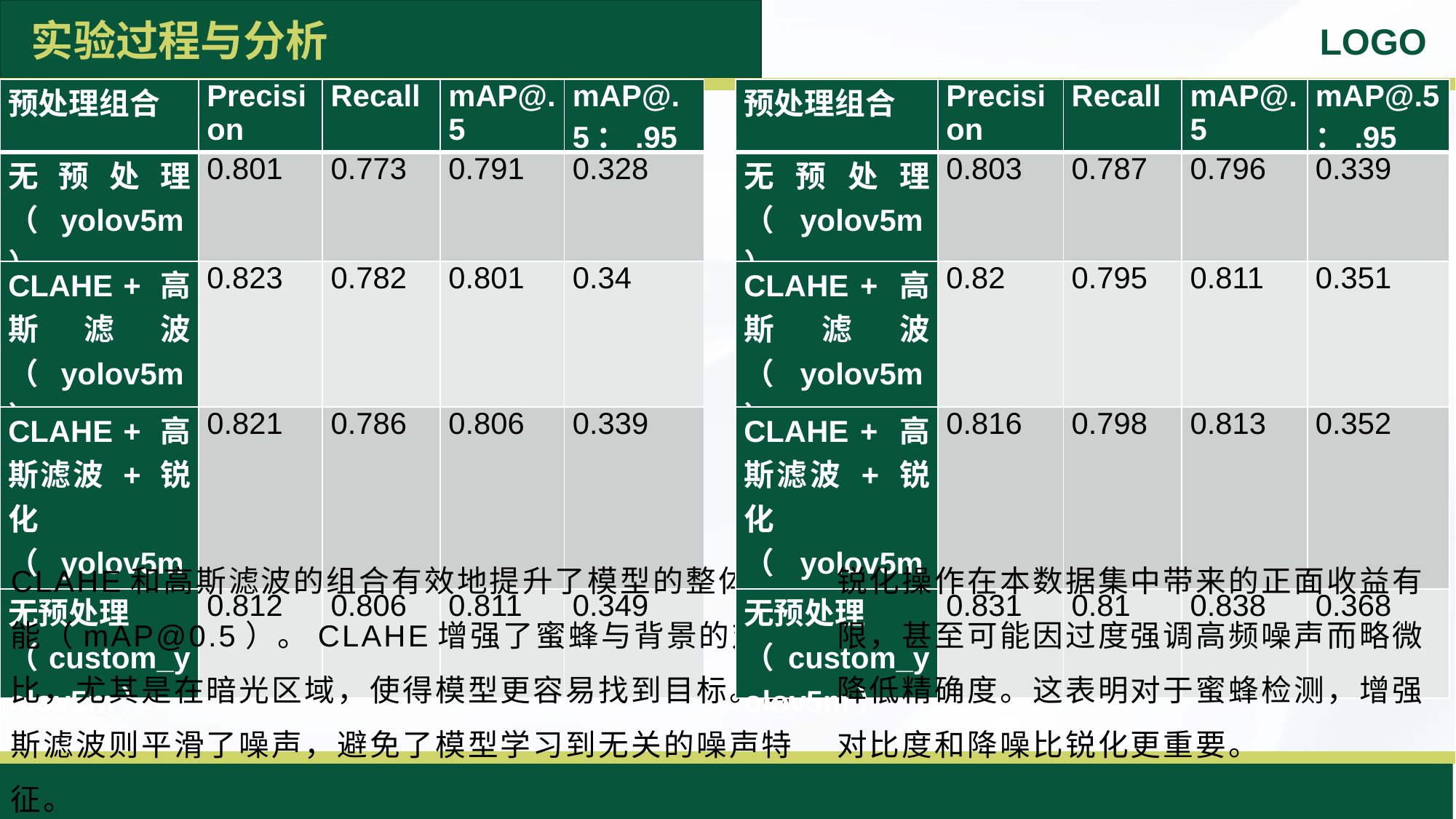

实验过程与分析
| 预处理组合 | Precision | Recall | mAP@.5 | mAP@.5：.95 |
| --- | --- | --- | --- | --- |
| 无预处理（yolov5m） | 0.801 | 0.773 | 0.791 | 0.328 |
| CLAHE + 高斯滤波（yolov5m） | 0.823 | 0.782 | 0.801 | 0.34 |
| CLAHE + 高斯滤波 + 锐化（yolov5m） | 0.821 | 0.786 | 0.806 | 0.339 |
| 无预处理 （custom\_yolov5m） | 0.812 | 0.806 | 0.811 | 0.349 |
| 预处理组合 | Precision | Recall | mAP@.5 | mAP@.5：.95 |
| --- | --- | --- | --- | --- |
| 无预处理（yolov5m） | 0.803 | 0.787 | 0.796 | 0.339 |
| CLAHE + 高斯滤波（yolov5m） | 0.82 | 0.795 | 0.811 | 0.351 |
| CLAHE + 高斯滤波 + 锐化（yolov5m） | 0.816 | 0.798 | 0.813 | 0.352 |
| 无预处理 （custom\_yolov5m） | 0.831 | 0.81 | 0.838 | 0.368 |
锐化操作在本数据集中带来的正面收益有限，甚至可能因过度强调高频噪声而略微降低精确度。这表明对于蜜蜂检测，增强对比度和降噪比锐化更重要。
CLAHE和高斯滤波的组合有效地提升了模型的整体性能（mAP@0.5）。CLAHE增强了蜜蜂与背景的对比，尤其是在暗光区域，使得模型更容易找到目标。高斯滤波则平滑了噪声，避免了模型学习到无关的噪声特征。